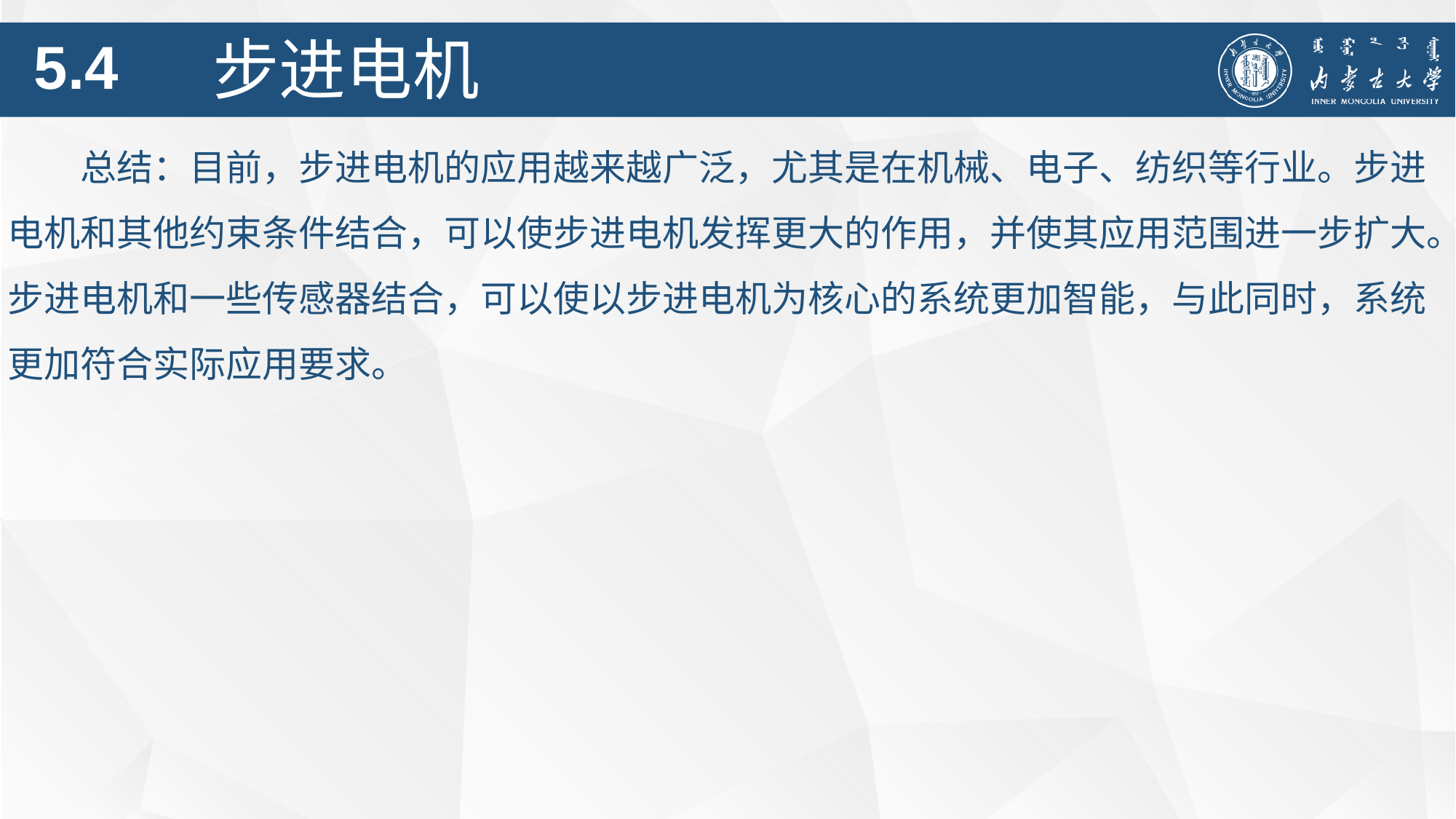

5.4
步进电机

总结：目前，步进电机的应用越来越广泛，尤其是在机械、电子、纺织等行业。步进电机和其他约束条件结合，可以使步进电机发挥更大的作用，并使其应用范围进一步扩大。步进电机和一些传感器结合，可以使以步进电机为核心的系统更加智能，与此同时，系统更加符合实际应用要求。